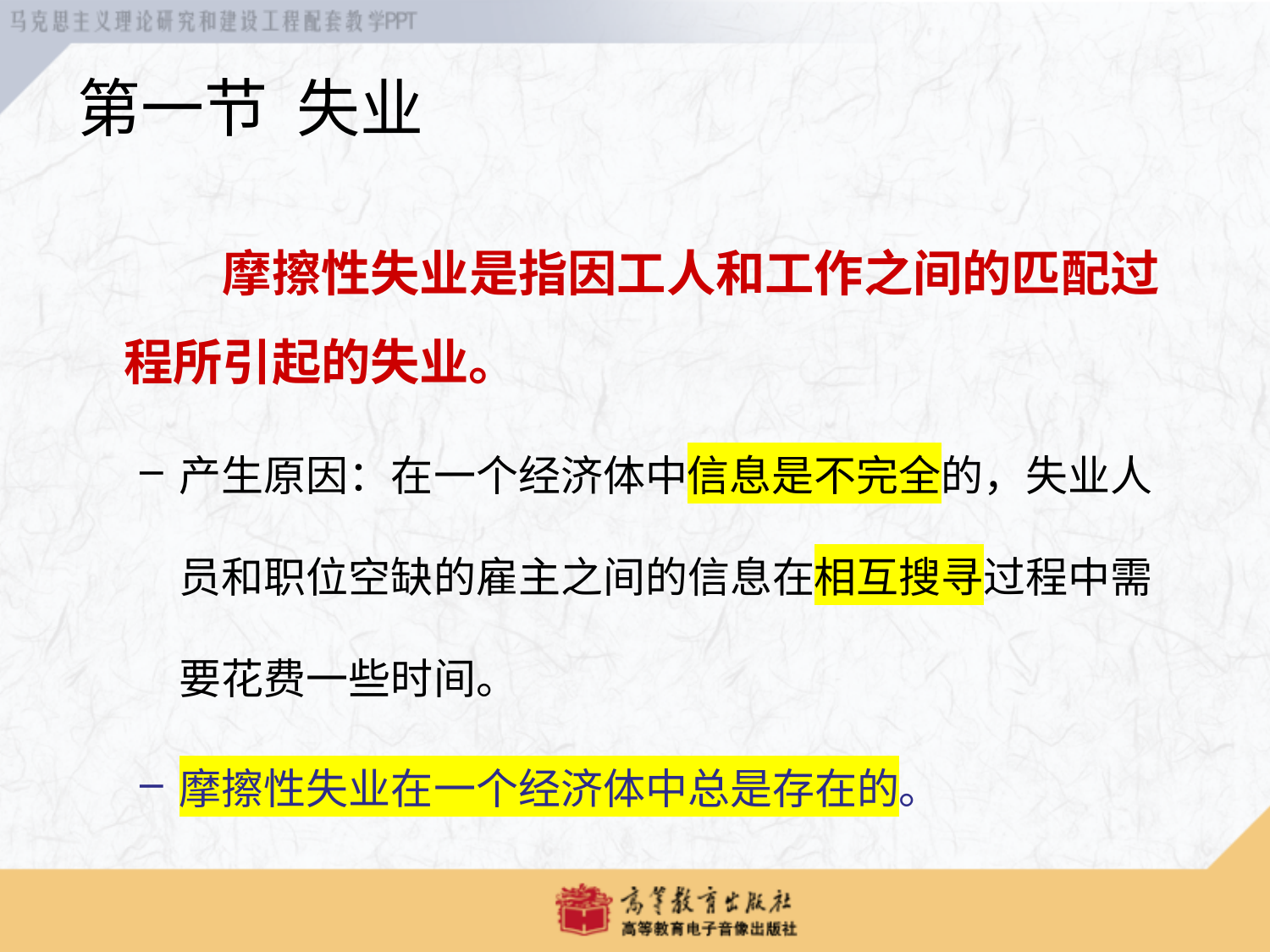

# 第一节  失业
            摩擦性失业是指因工人和工作之间的匹配过程所引起的失业。
产生原因：在一个经济体中信息是不完全的，失业人员和职位空缺的雇主之间的信息在相互搜寻过程中需要花费一些时间。
摩擦性失业在一个经济体中总是存在的。